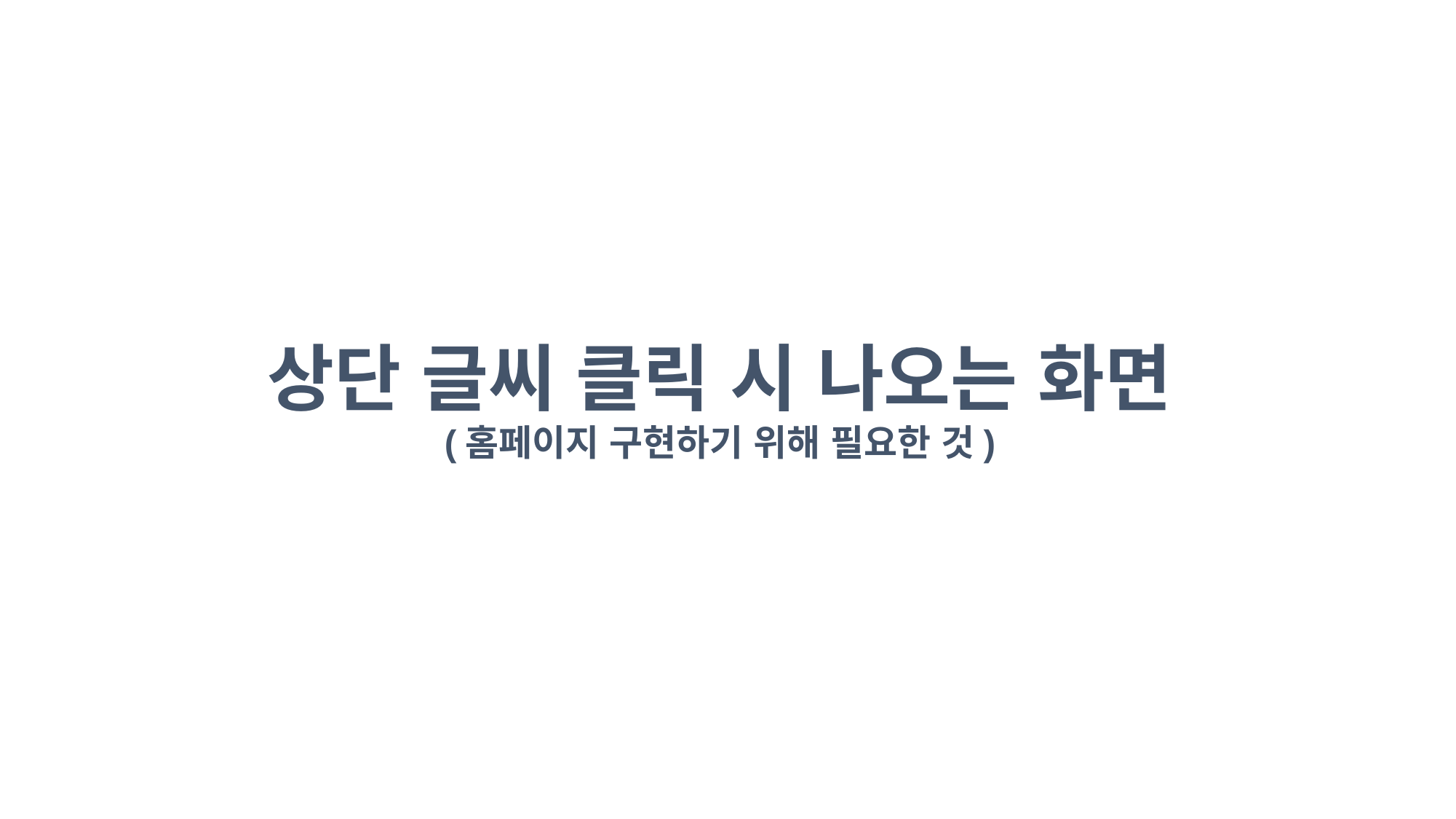

상단 글씨 클릭 시 나오는 화면
(홈페이지 구현하기 위해 필요한 것)